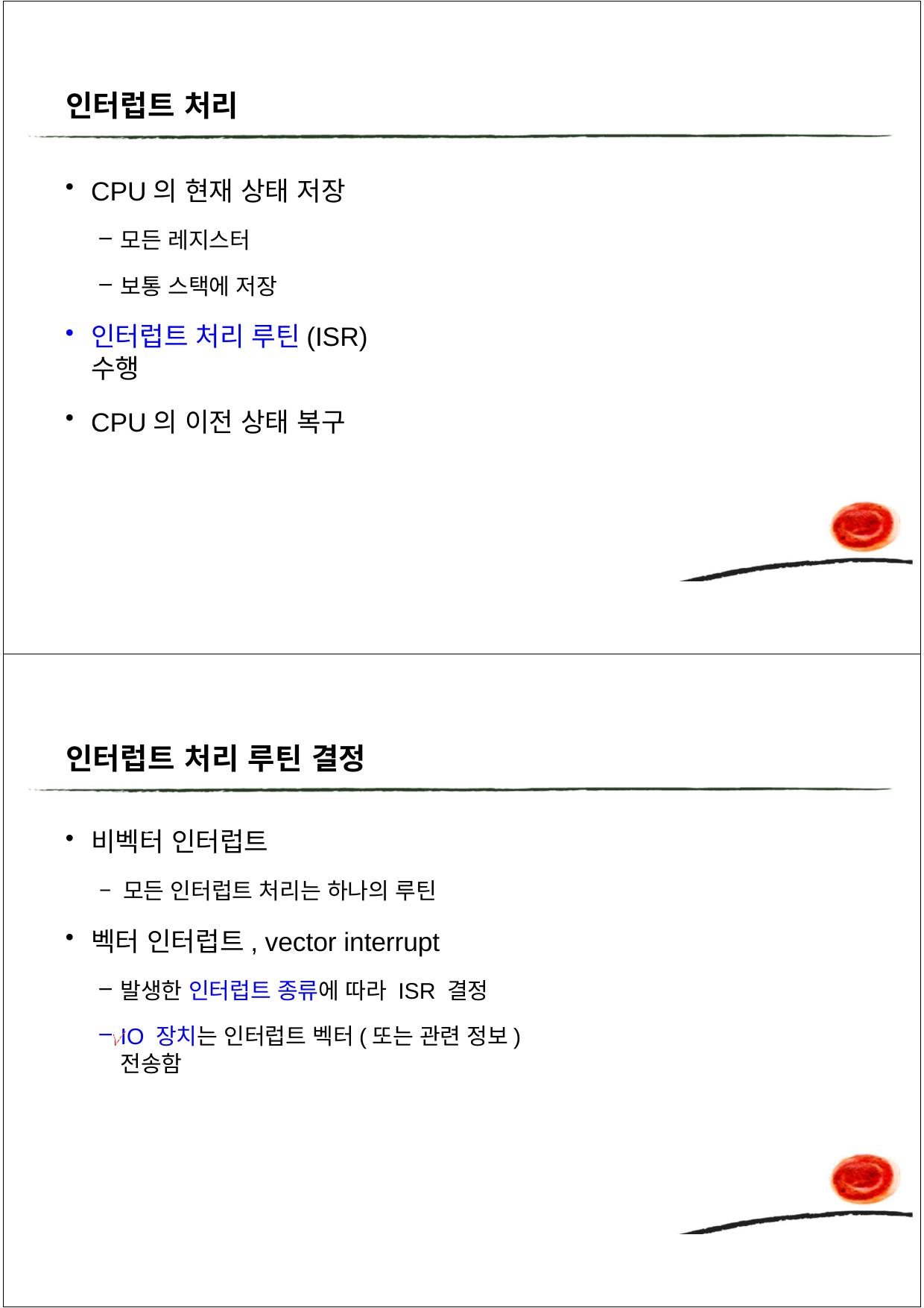

인터럽트 처리

CPU의 현재 상태 저장
모든 레지스터
보통 스택에 저장
인터럽트 처리 루틴(ISR) 수행
CPU의 이전 상태 복구

인터럽트 처리 루틴 결정

0
비벡터 인터럽트
– 모든 인터럽트 처리는 하나의 루틴
벡터 인터럽트, vector interrupt
발생한 인터럽트 종류에 따라 ISR 결정
IO 장치는 인터럽트 벡터(또는 관련 정보) 전송함